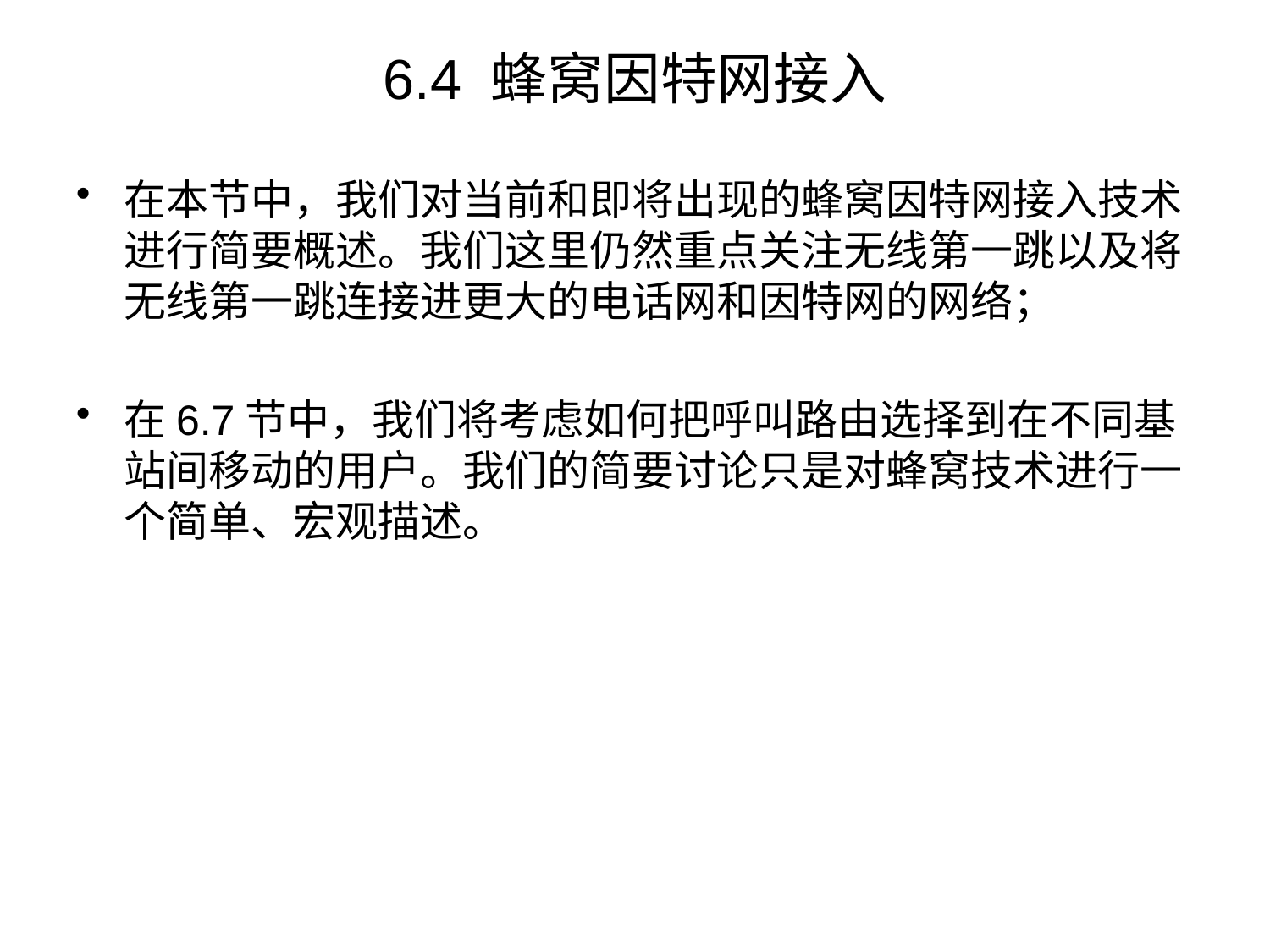

# 6.4 蜂窝因特网接入
在本节中，我们对当前和即将出现的蜂窝因特网接入技术进行简要概述。我们这里仍然重点关注无线第一跳以及将无线第一跳连接进更大的电话网和因特网的网络；

在6.7节中，我们将考虑如何把呼叫路由选择到在不同基站间移动的用户。我们的简要讨论只是对蜂窝技术进行一个简单、宏观描述。